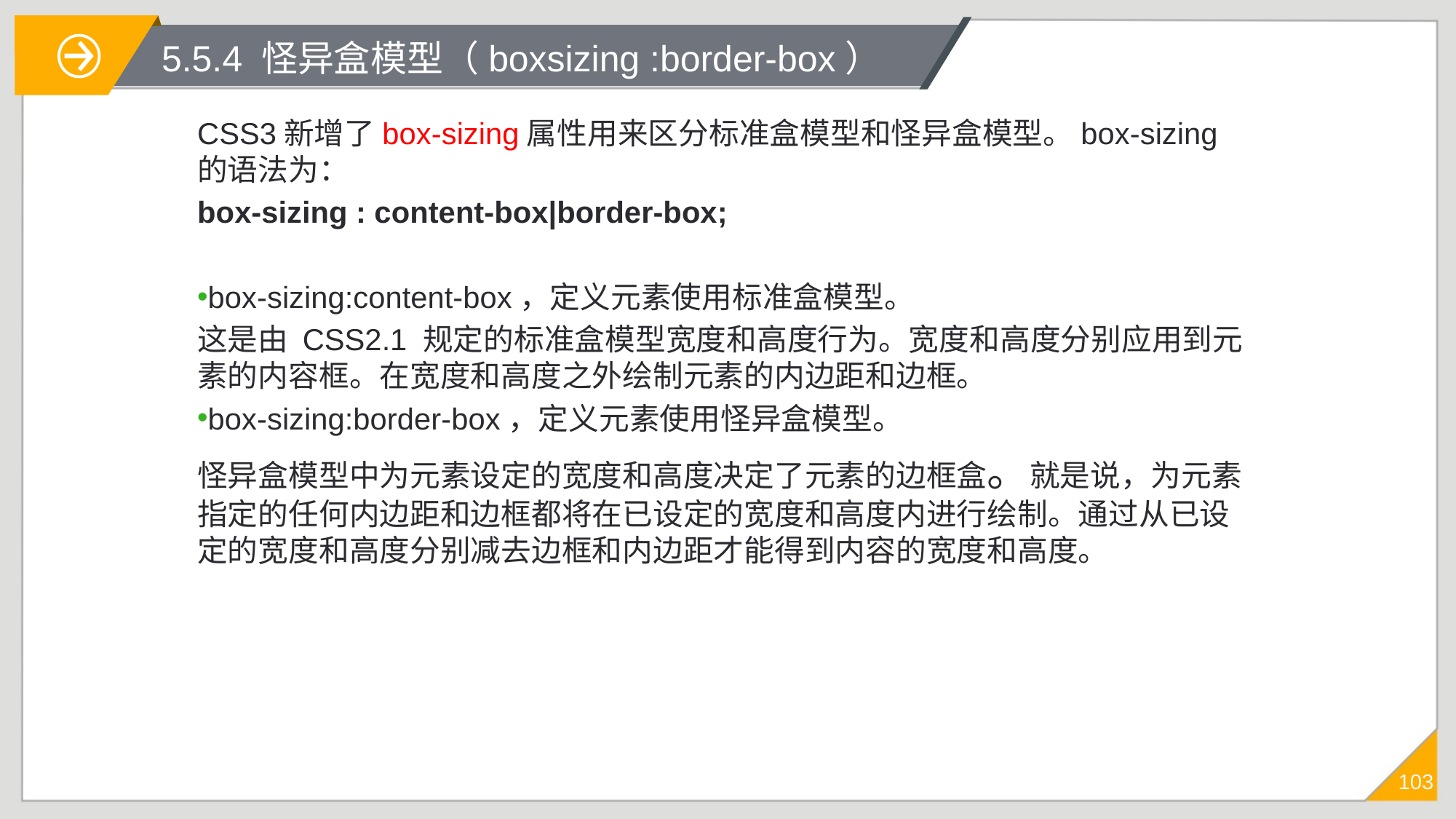

# 5.5.4 怪异盒模型（box­sizing :border-box）
CSS3新增了box-sizing属性用来区分标准盒模型和怪异盒模型。box-sizing的语法为：
box-sizing : content-box|border-box;

box-sizing:content-box，定义元素使用标准盒模型。
这是由 CSS2.1 规定的标准盒模型宽度和高度行为。宽度和高度分别应用到元素的内容框。在宽度和高度之外绘制元素的内边距和边框。
box-sizing:border-box，定义元素使用怪异盒模型。
怪异盒模型中为元素设定的宽度和高度决定了元素的边框盒。就是说，为元素指定的任何内边距和边框都将在已设定的宽度和高度内进行绘制。通过从已设定的宽度和高度分别减去边框和内边距才能得到内容的宽度和高度。